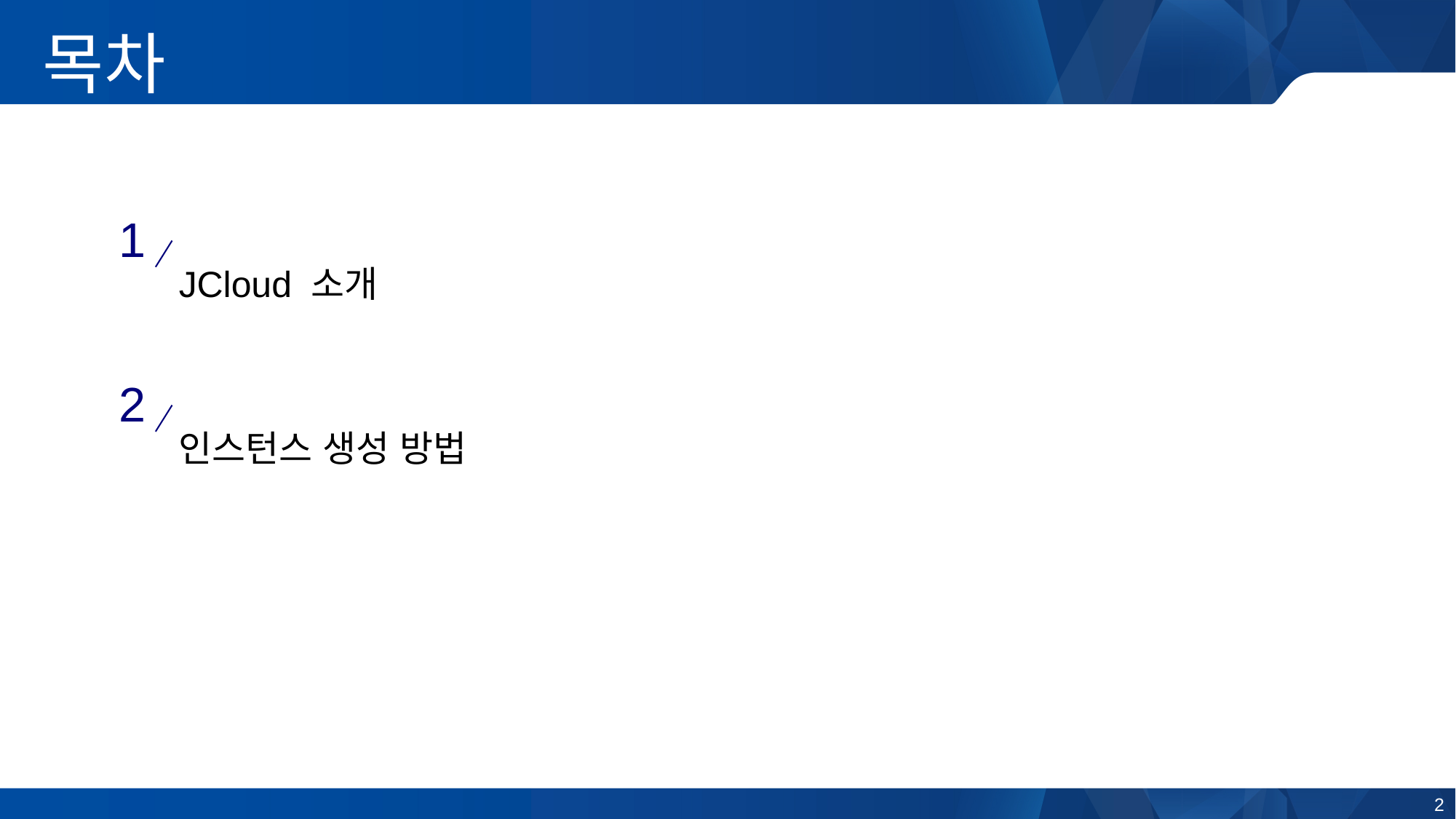

목차
1
JCloud 소개
2
인스턴스 생성 방법
2